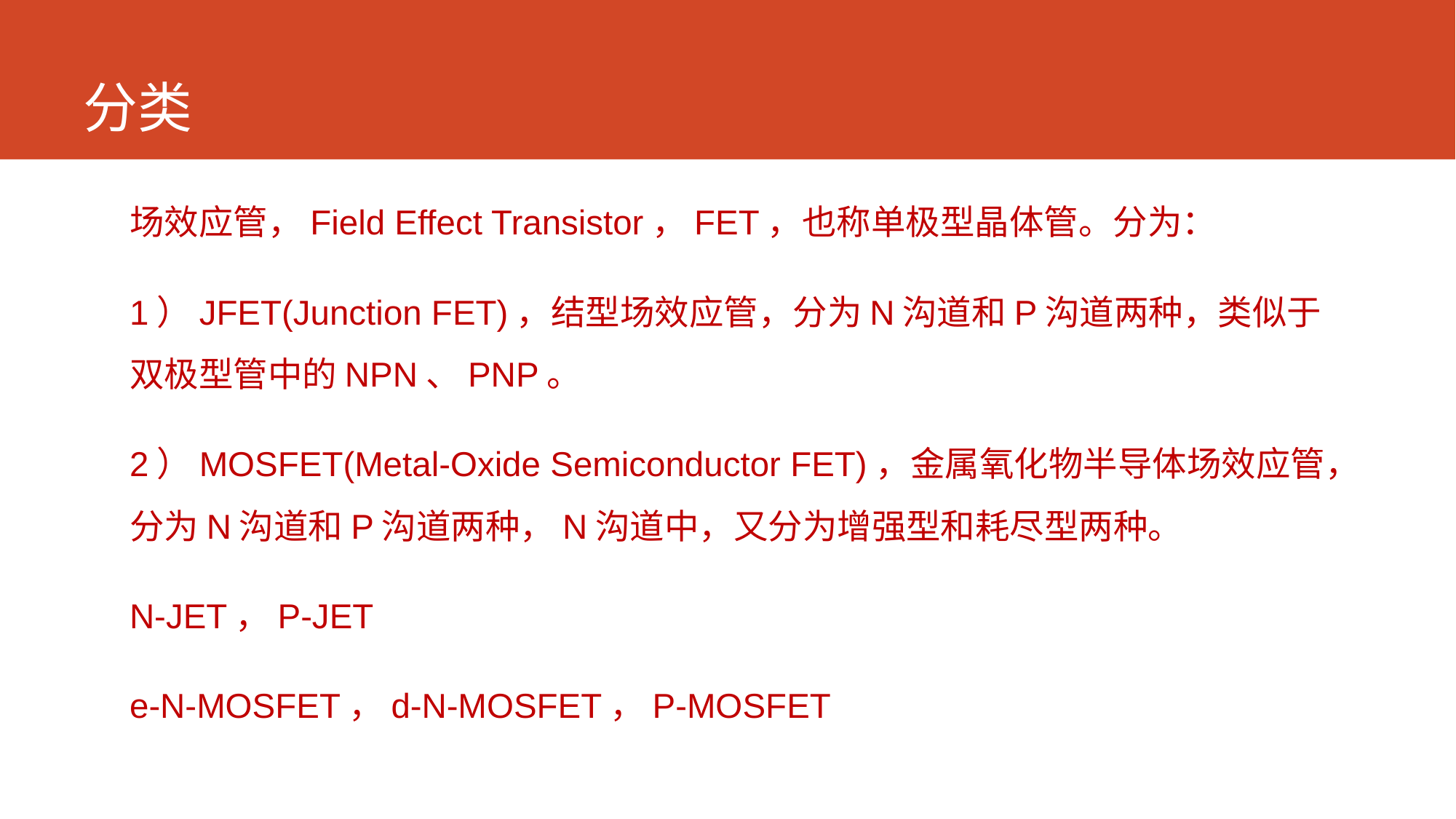

# 分类
场效应管，Field Effect Transistor，FET，也称单极型晶体管。分为：
1）JFET(Junction FET)，结型场效应管，分为N沟道和P沟道两种，类似于双极型管中的NPN、PNP。
2）MOSFET(Metal-Oxide Semiconductor FET)，金属氧化物半导体场效应管，分为N沟道和P沟道两种，N沟道中，又分为增强型和耗尽型两种。
N-JET，P-JET
e-N-MOSFET，d-N-MOSFET，P-MOSFET